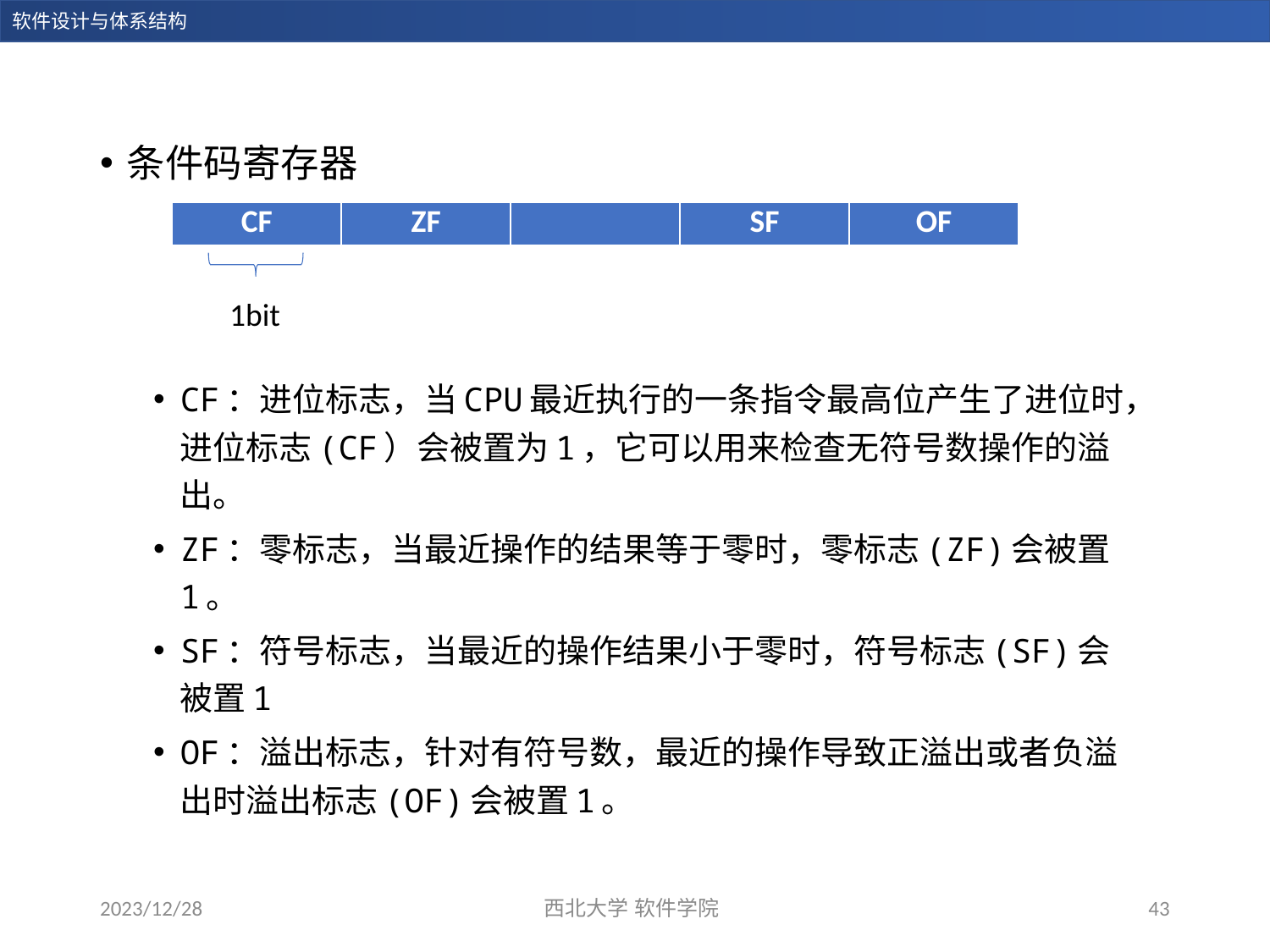

条件码寄存器

CF：进位标志，当CPU最近执行的一条指令最高位产生了进位时，进位标志(CF）会被置为1，它可以用来检查无符号数操作的溢出。
ZF：零标志，当最近操作的结果等于零时，零标志(ZF)会被置1。
SF：符号标志，当最近的操作结果小于零时，符号标志(SF)会被置1
OF：溢出标志，针对有符号数，最近的操作导致正溢出或者负溢出时溢出标志(OF)会被置1。

| CF | ZF |  | SF | OF |
| --- | --- | --- | --- | --- |

1bit
2023/12/28
西北大学 软件学院
43